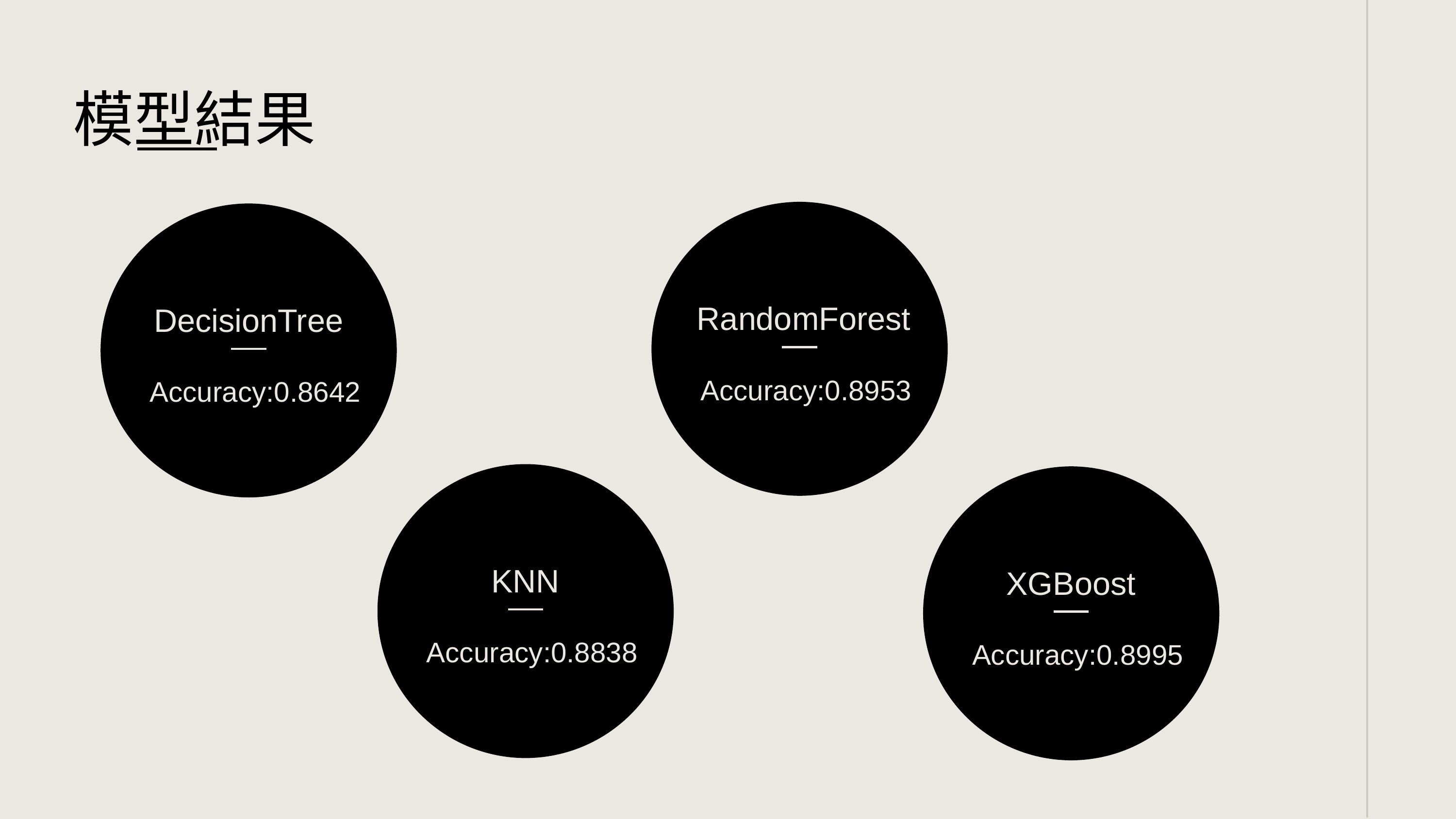

模型結果

RandomForest
Accuracy:0.8953

DecisionTree
Accuracy:0.8642

KNN
Accuracy:0.8838

XGBoost
Accuracy:0.8995